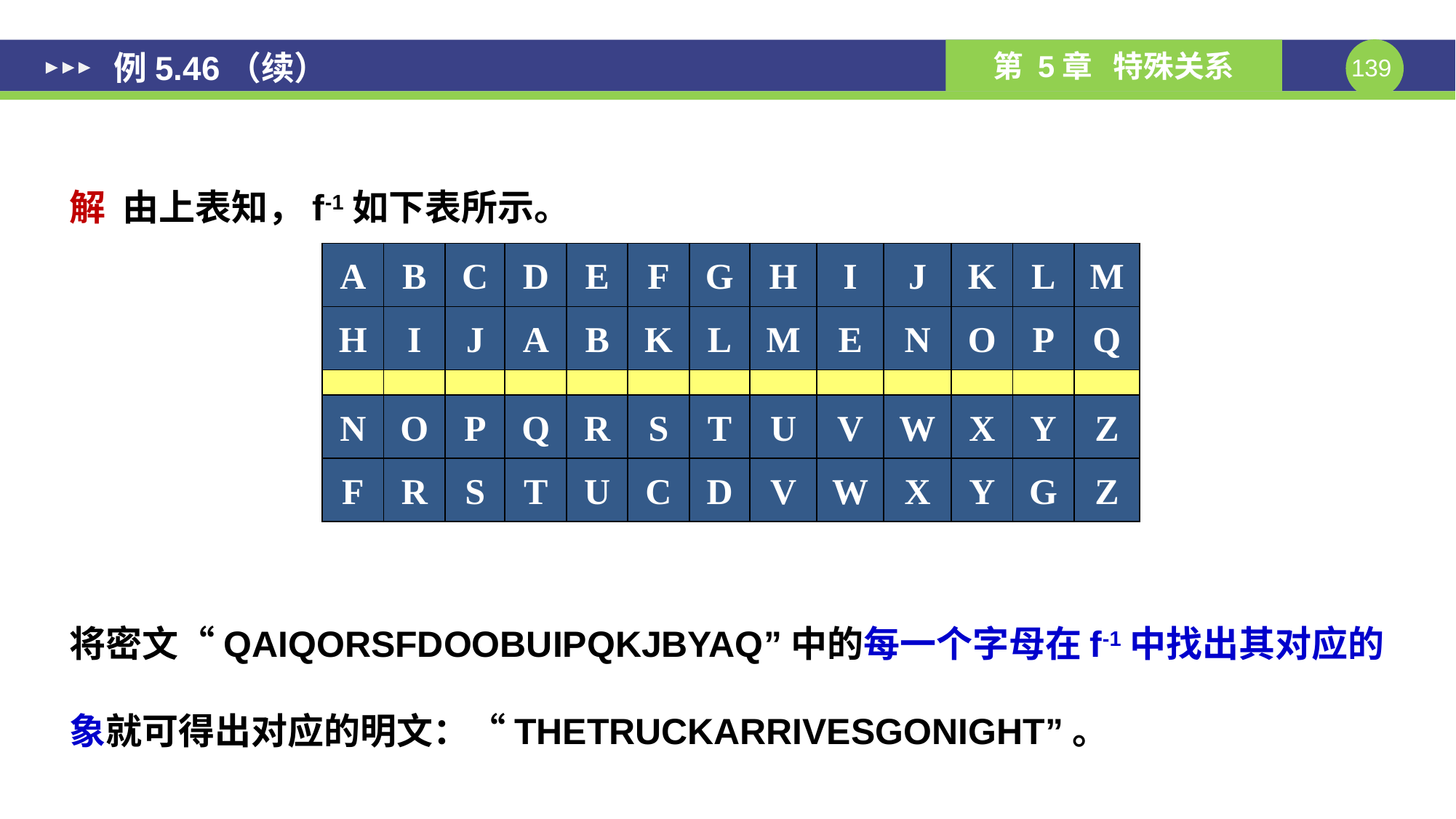

例5.46（续）
解  由上表知，f-1如下表所示。

将密文“QAIQORSFDOOBUIPQKJBYAQ”中的每一个字母在f-1中找出其对应的象就可得出对应的明文：“THETRUCKARRIVESGONIGHT”。
| A | B | C | D | E | F | G | H | I | J | K | L | M |
| --- | --- | --- | --- | --- | --- | --- | --- | --- | --- | --- | --- | --- |
| H | I | J | A | B | K | L | M | E | N | O | P | Q |
|  |  |  |  |  |  |  |  |  |  |  |  |  |
| N | O | P | Q | R | S | T | U | V | W | X | Y | Z |
| F | R | S | T | U | C | D | V | W | X | Y | G | Z |